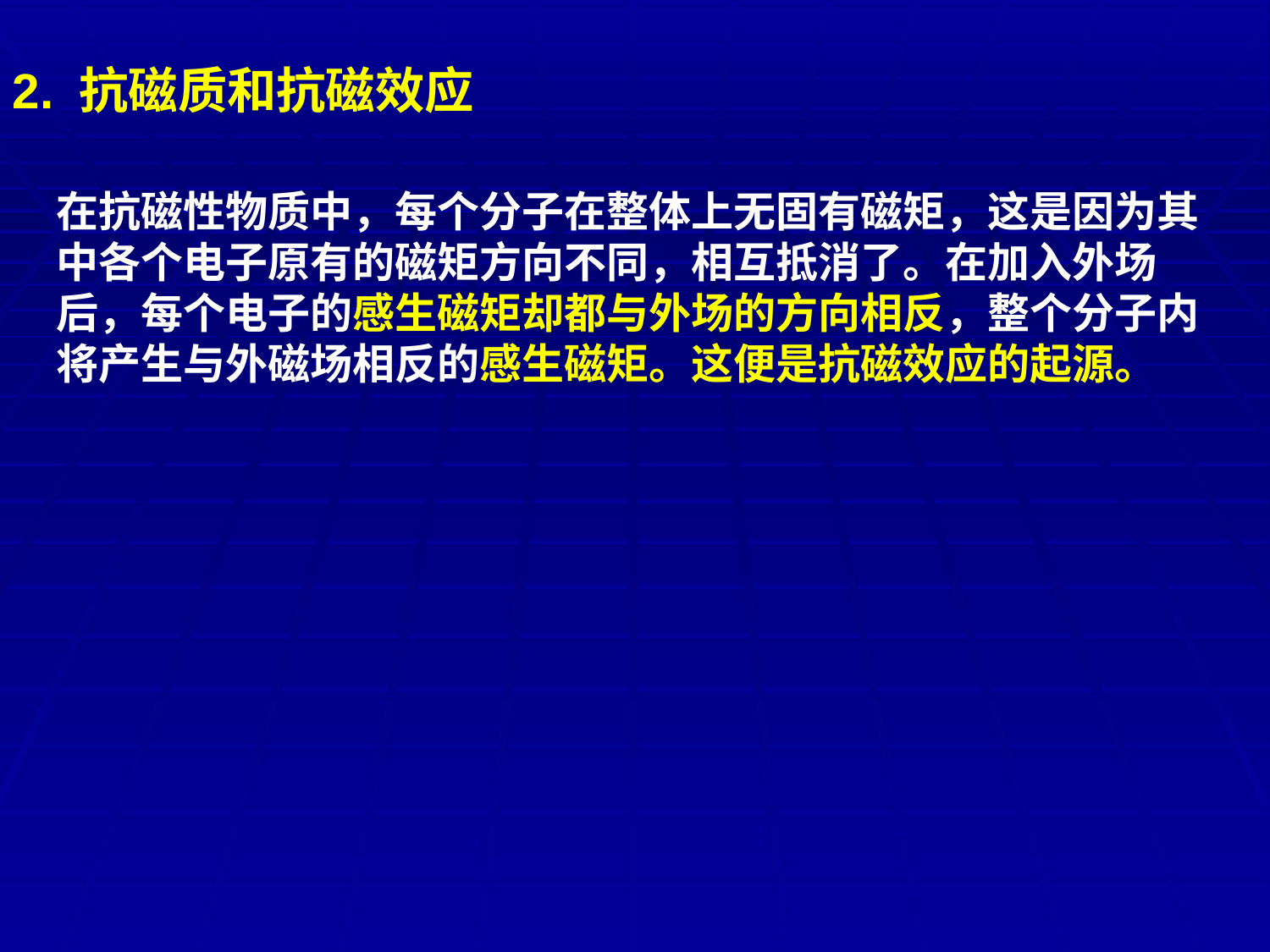

2. 抗磁质和抗磁效应
在抗磁性物质中，每个分子在整体上无固有磁矩，这是因为其中各个电子原有的磁矩方向不同，相互抵消了。在加入外场后，每个电子的感生磁矩却都与外场的方向相反，整个分子内将产生与外磁场相反的感生磁矩。这便是抗磁效应的起源。